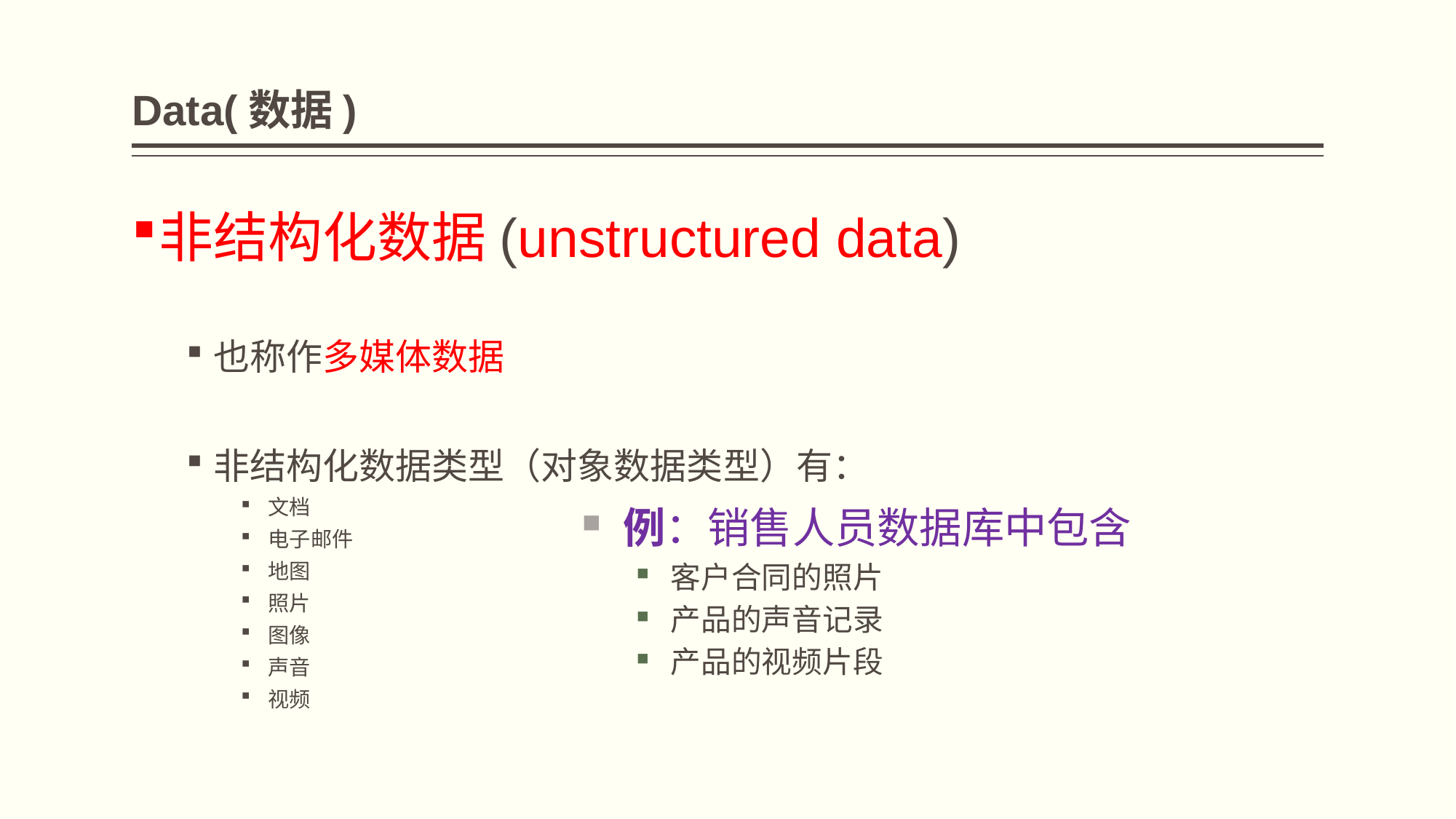

# Data(数据)
非结构化数据(unstructured data)

也称作多媒体数据

非结构化数据类型（对象数据类型）有：
文档
电子邮件
地图
照片
图像
声音
视频
例：销售人员数据库中包含
客户合同的照片
产品的声音记录
产品的视频片段